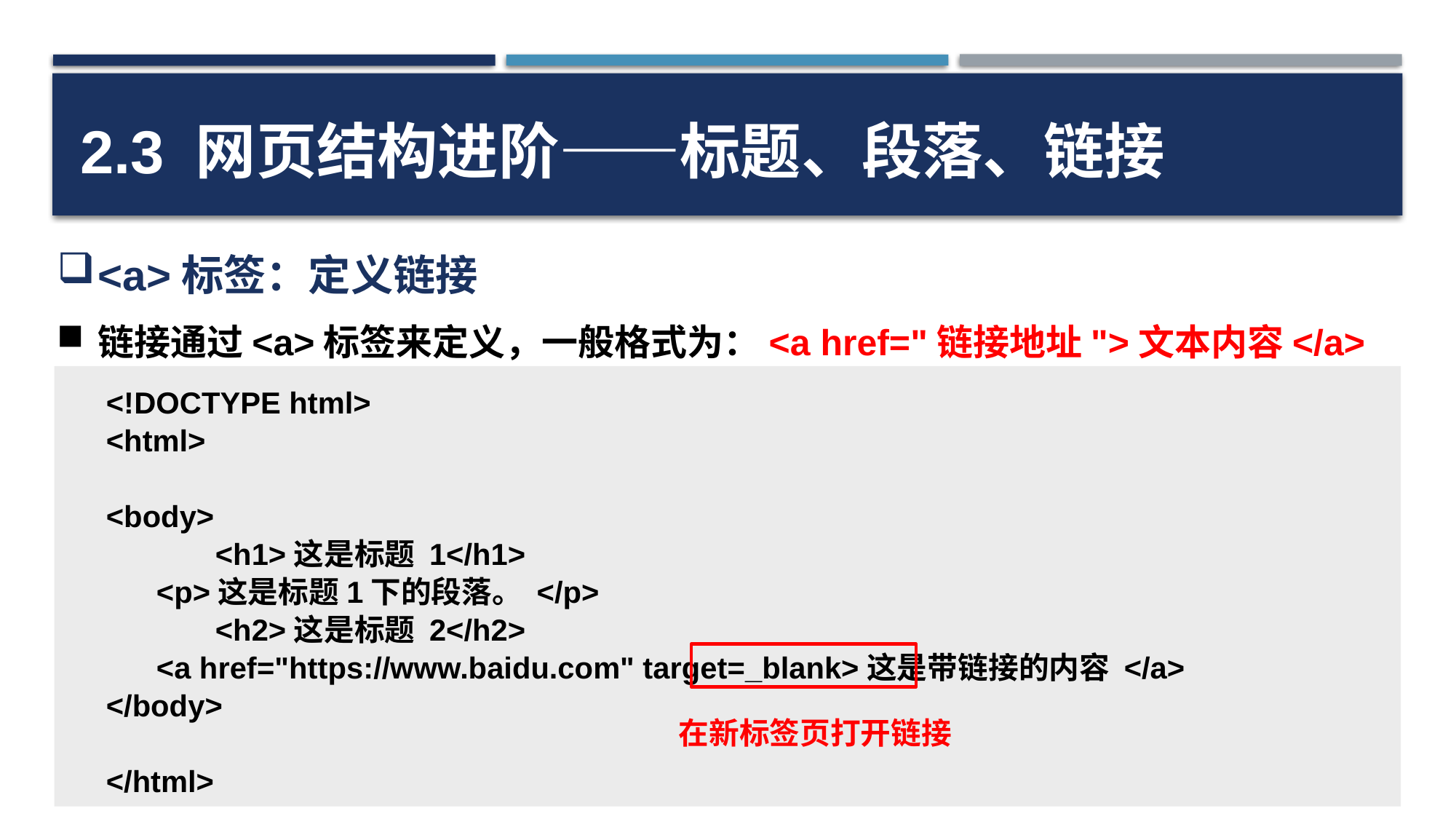

2.3 网页结构进阶——标题、段落、链接
<a>标签：定义链接
链接通过<a>标签来定义，一般格式为：<a href="链接地址">文本内容</a>

<!DOCTYPE html>
<html>

<body>
	<h1>这是标题 1</h1>
      <p>这是标题1下的段落。 </p>
	<h2>这是标题 2</h2>
      <a href="https://www.baidu.com" target=_blank>这是带链接的内容 </a>
</body>

</html>

在新标签页打开链接
20